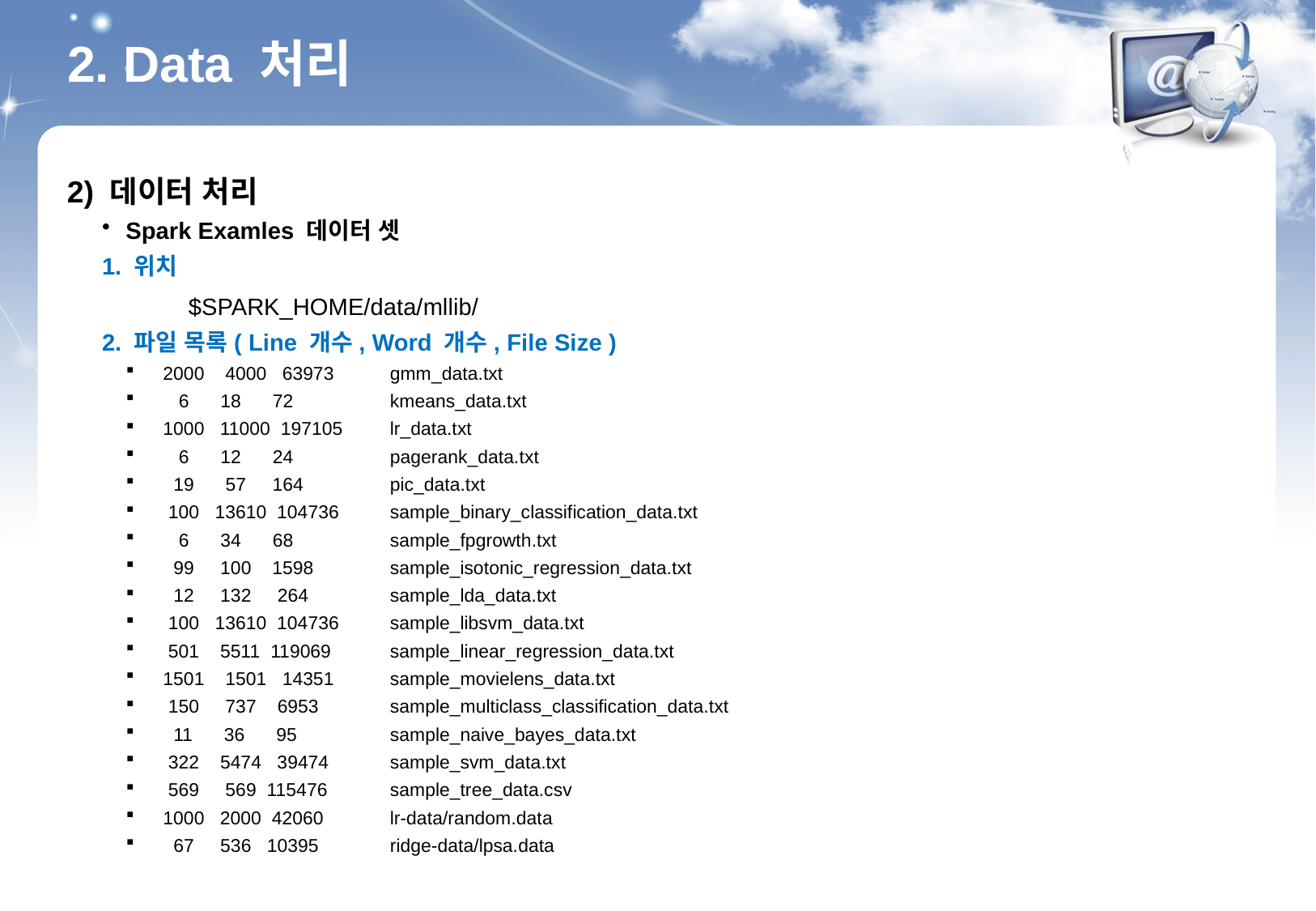

2. Data 처리
2) 데이터 처리
Spark Examles 데이터 셋
1. 위치
	$SPARK_HOME/data/mllib/
2. 파일 목록( Line 개수, Word 개수, File Size )
   2000    4000   63973 	gmm_data.txt
      6      18      72 	kmeans_data.txt
   1000   11000  197105 	lr_data.txt
      6      12      24 	pagerank_data.txt
     19      57     164 	pic_data.txt
    100   13610  104736 	sample_binary_classification_data.txt
      6      34      68 	sample_fpgrowth.txt
     99     100    1598 	sample_isotonic_regression_data.txt
     12     132     264 	sample_lda_data.txt
    100   13610  104736 	sample_libsvm_data.txt
    501    5511  119069 	sample_linear_regression_data.txt
   1501    1501   14351 	sample_movielens_data.txt
    150     737    6953 	sample_multiclass_classification_data.txt
     11      36      95 	sample_naive_bayes_data.txt
    322    5474   39474 	sample_svm_data.txt
    569     569  115476 	sample_tree_data.csv
   1000   2000  42060 	lr-data/random.data
     67     536   10395 	ridge-data/lpsa.data